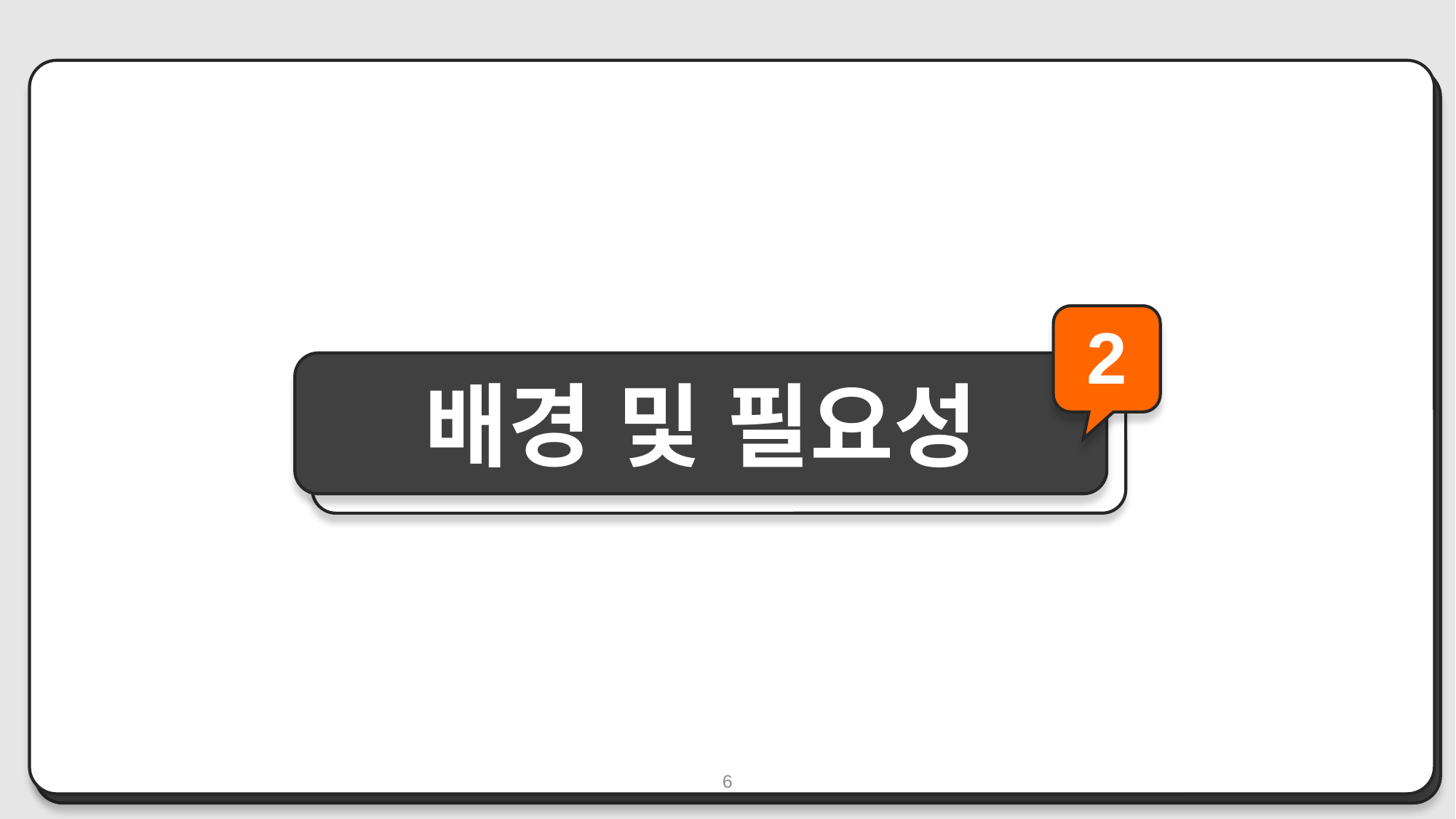

2
배경 및 필요성

서비스 소개
6